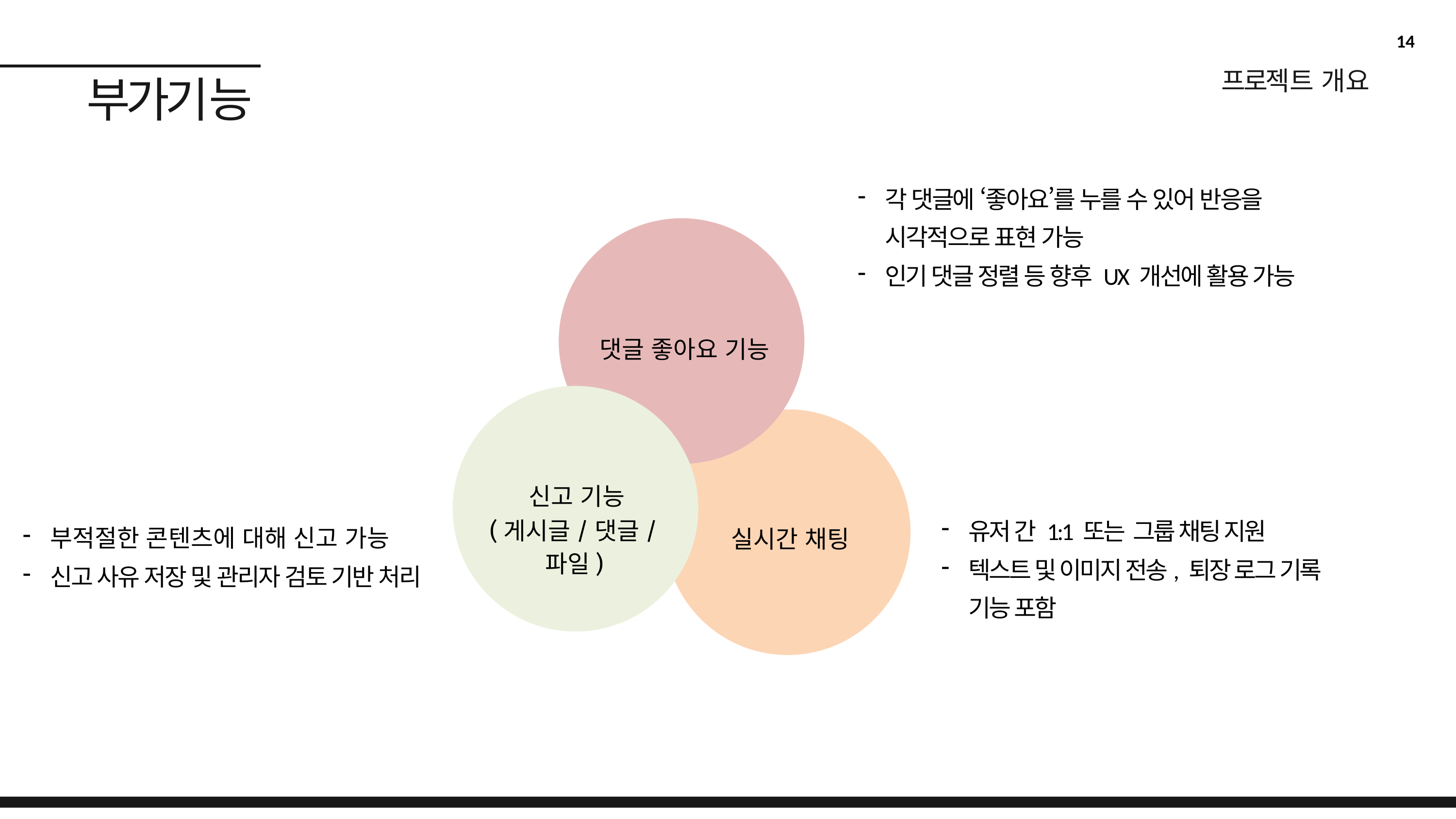

14
프로젝트 개요

# 부가기능
각 댓글에 ‘좋아요’를 누를 수 있어 반응을 시각적으로 표현 가능
인기 댓글 정렬 등 향후 UX 개선에 활용 가능

댓글 좋아요 기능
신고 기능
(게시글/댓글/파일)
유저 간 1:1 또는  그룹 채팅 지원
텍스트 및 이미지 전송, 퇴장 로그 기록 기능 포함
부적절한 콘텐츠에 대해 신고 가능
신고 사유 저장 및 관리자 검토 기반 처리
실시간 채팅